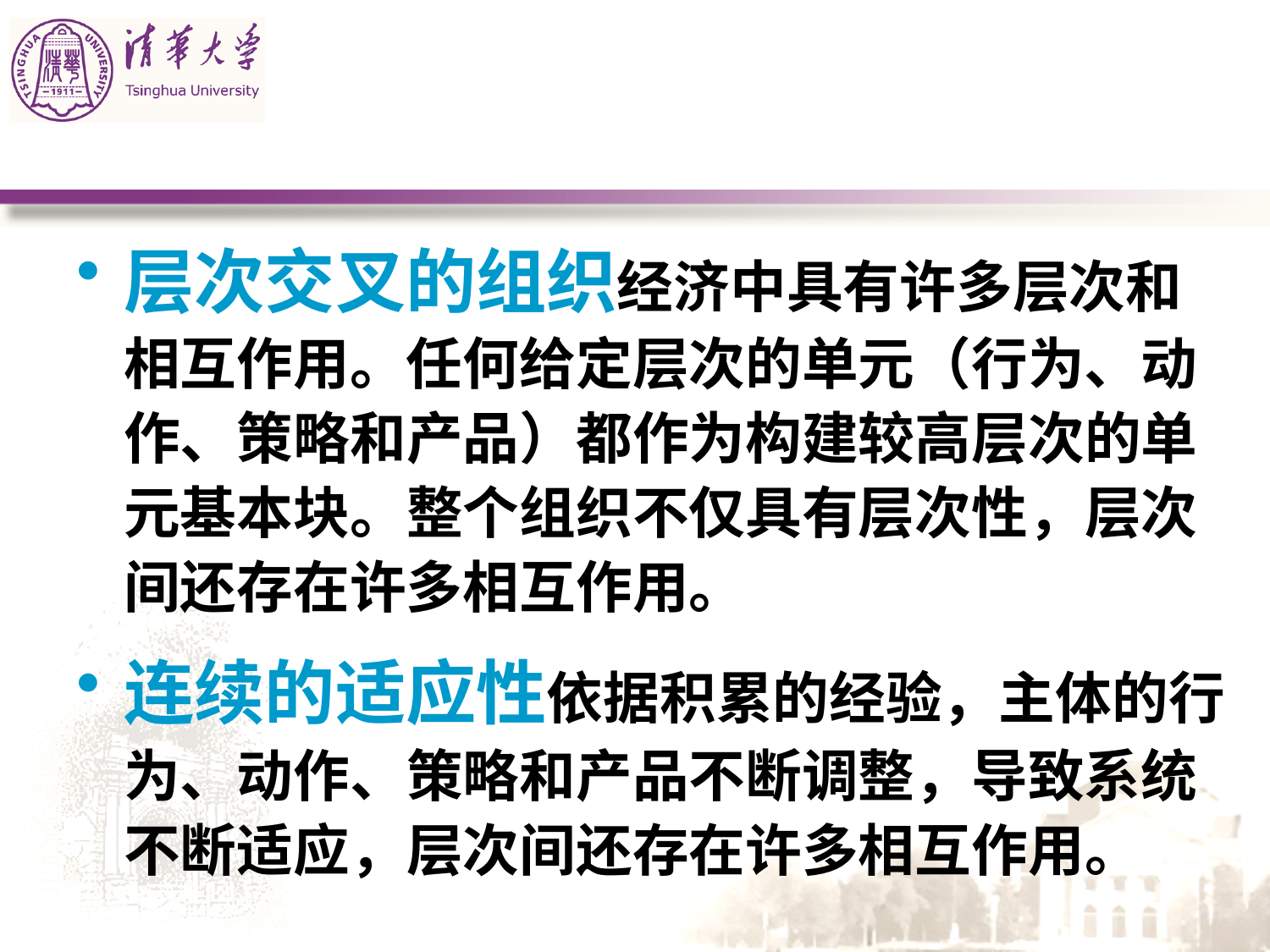

#
层次交叉的组织经济中具有许多层次和相互作用。任何给定层次的单元（行为、动作、策略和产品）都作为构建较高层次的单元基本块。整个组织不仅具有层次性，层次间还存在许多相互作用。
连续的适应性依据积累的经验，主体的行为、动作、策略和产品不断调整，导致系统不断适应，层次间还存在许多相互作用。